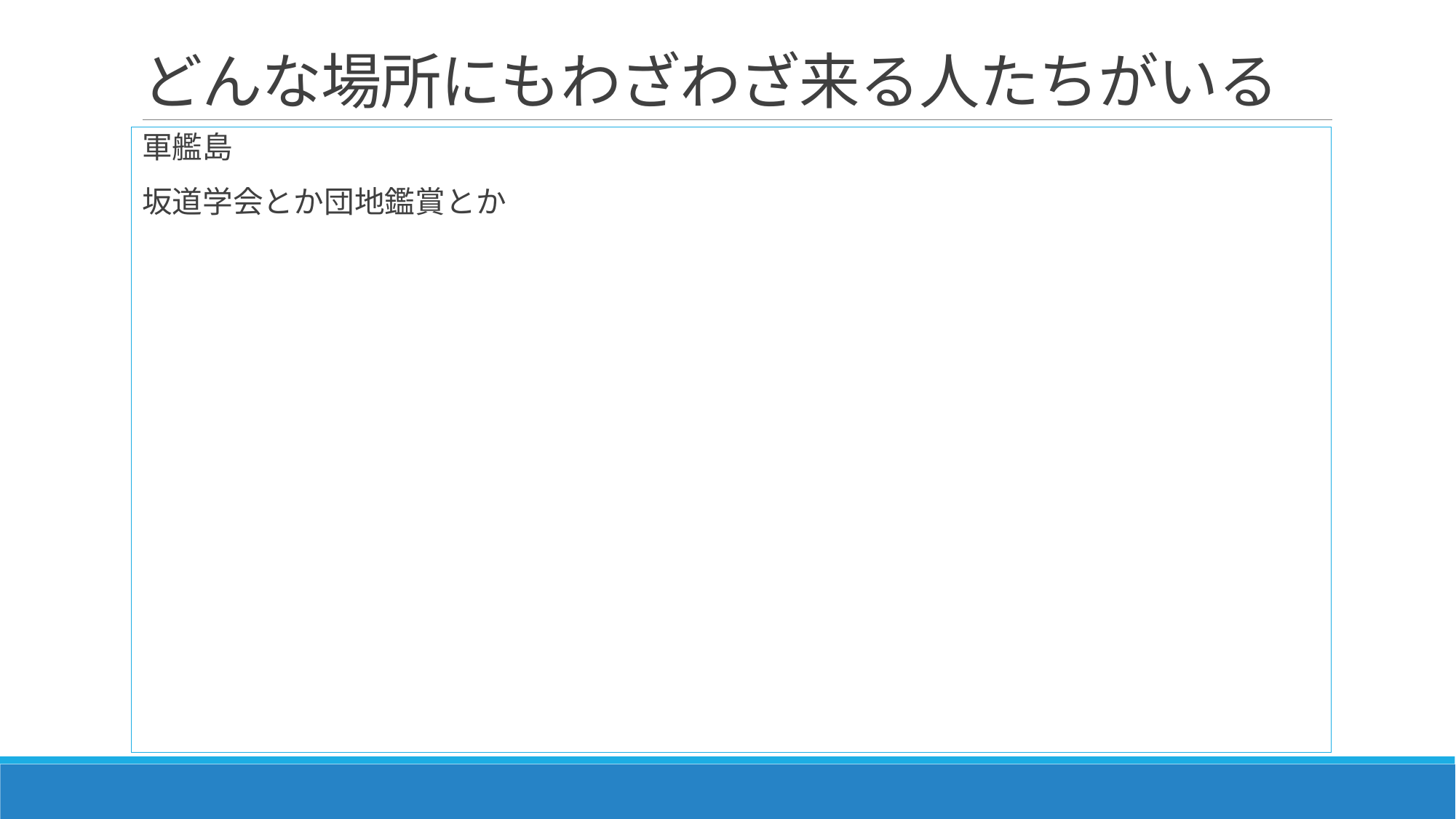

# どんな場所にもわざわざ来る人たちがいる
軍艦島
坂道学会とか団地鑑賞とか